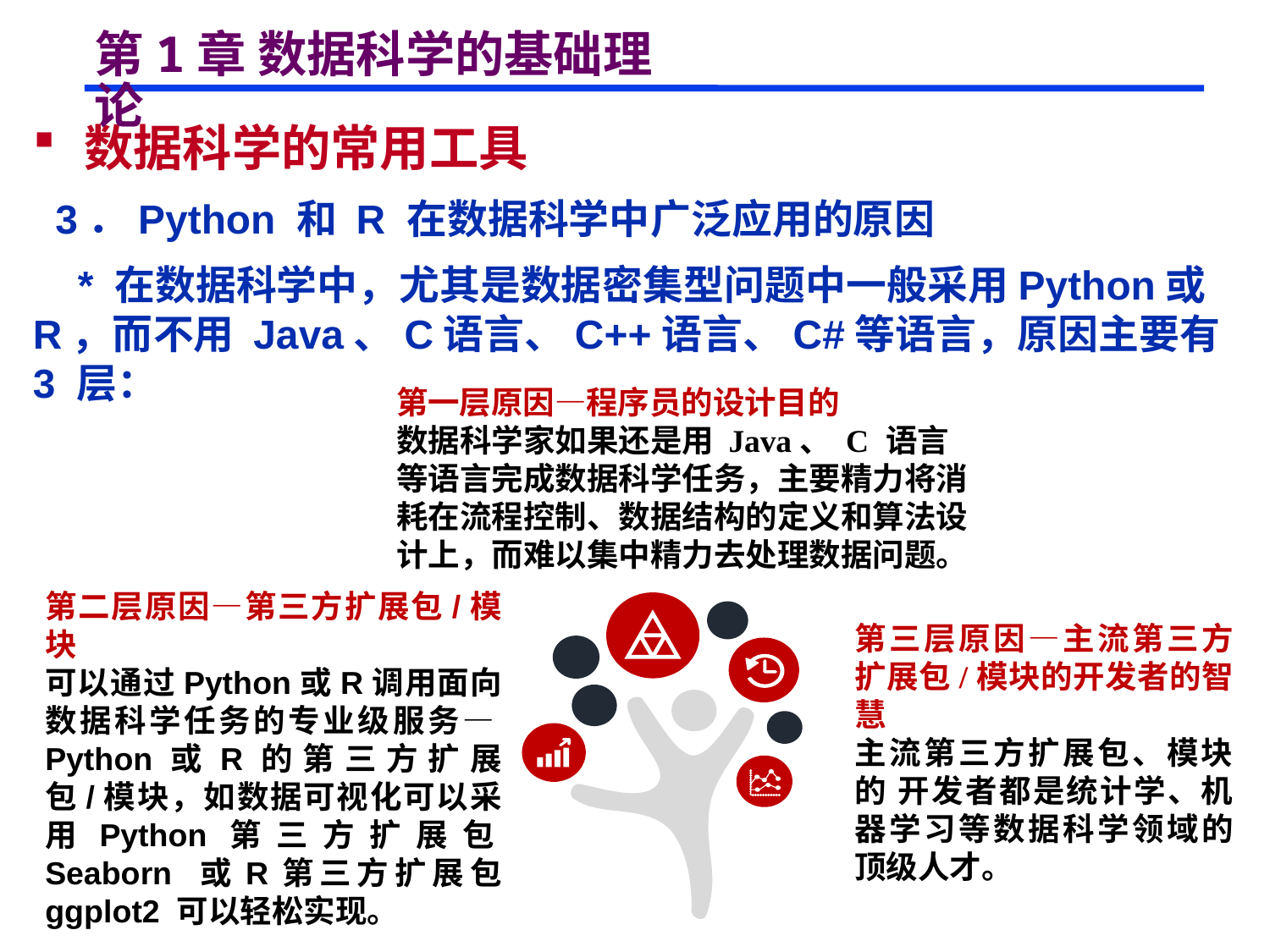

# 第1章 数据科学的基础理论
 数据科学的常用工具
  3．Python 和 R 在数据科学中广泛应用的原因
    * 在数据科学中，尤其是数据密集型问题中一般采用Python或R，而不用 Java、C语言、C++语言、C#等语言，原因主要有 3 层：
第一层原因—程序员的设计目的
数据科学家如果还是用 Java、 C 语言等语言完成数据科学任务，主要精力将消耗在流程控制、数据结构的定义和算法设计上，而难以集中精力去处理数据问题。
第二层原因—第三方扩展包/模块
可以通过Python或R调用面向数据科学任务的专业级服务—Python或R的第三方扩展包/模块，如数据可视化可以采用Python第三方扩展包Seaborn 或R第三方扩展包 ggplot2 可以轻松实现。

第三层原因—主流第三方扩展包/模块的开发者的智慧
主流第三方扩展包、模块的 开发者都是统计学、机器学习等数据科学领域的顶级人才。